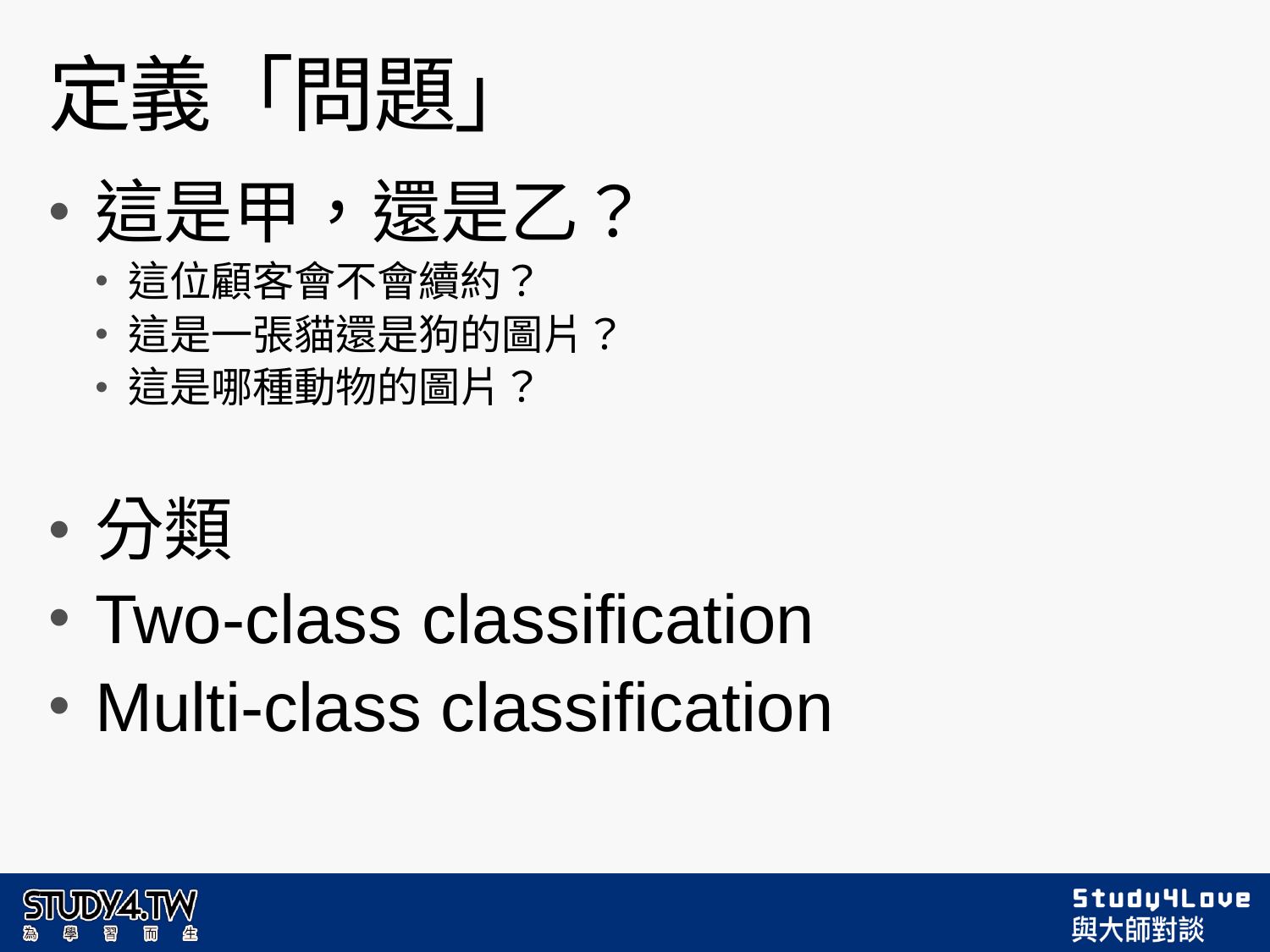

# 定義「問題」
這是甲，還是乙？
這位顧客會不會續約？
這是一張貓還是狗的圖片？
這是哪種動物的圖片？

分類
Two-class classification
Multi-class classification